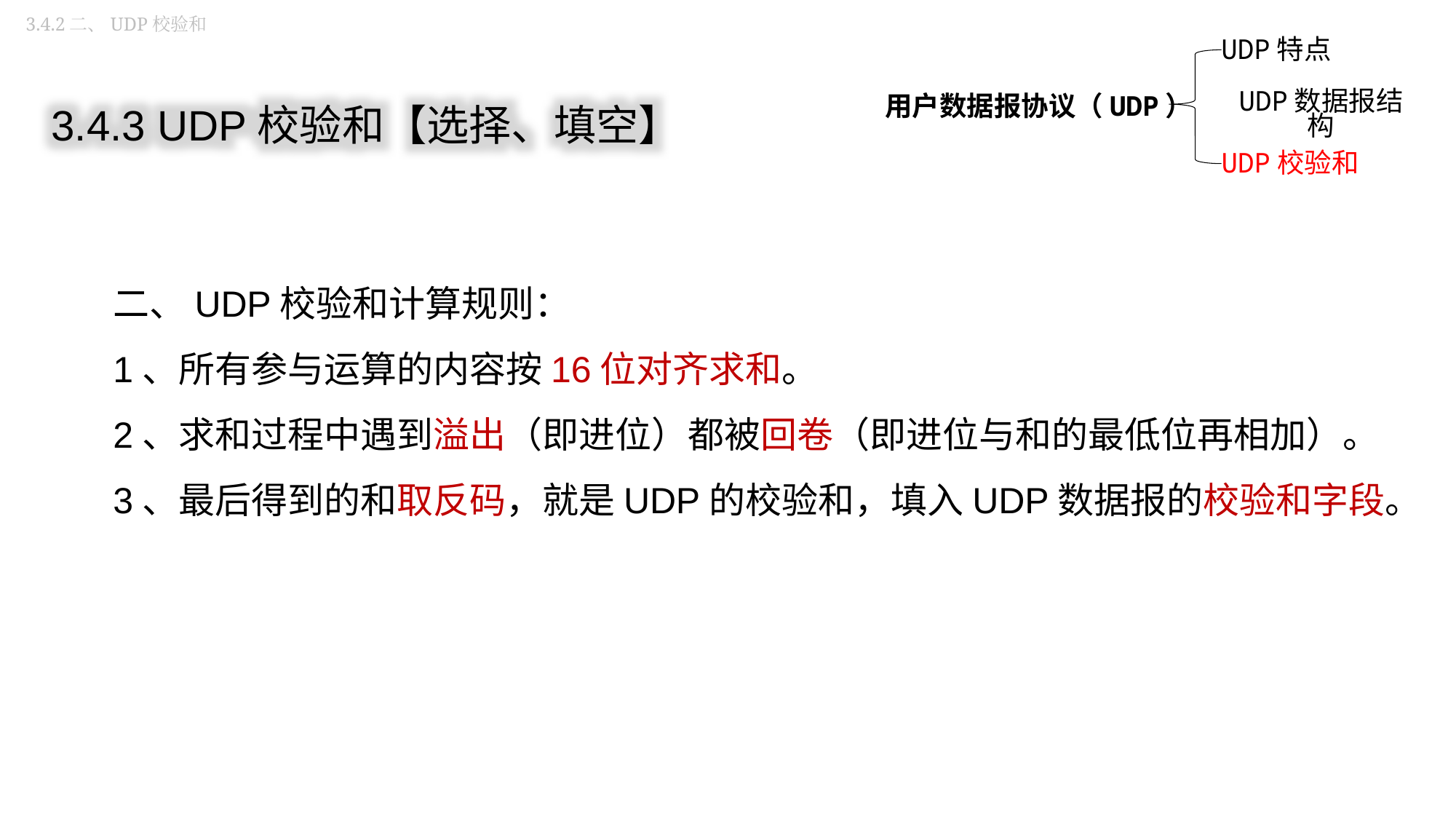

3.4.2二、UDP校验和
UDP特点

用户数据报协议（UDP）
UDP数据报结构
UDP校验和
3.4.3 UDP校验和【选择、填空】
二、UDP校验和计算规则：
1、所有参与运算的内容按16位对齐求和。
2、求和过程中遇到溢出（即进位）都被回卷（即进位与和的最低位再相加）。
3、最后得到的和取反码，就是UDP的校验和，填入UDP数据报的校验和字段。